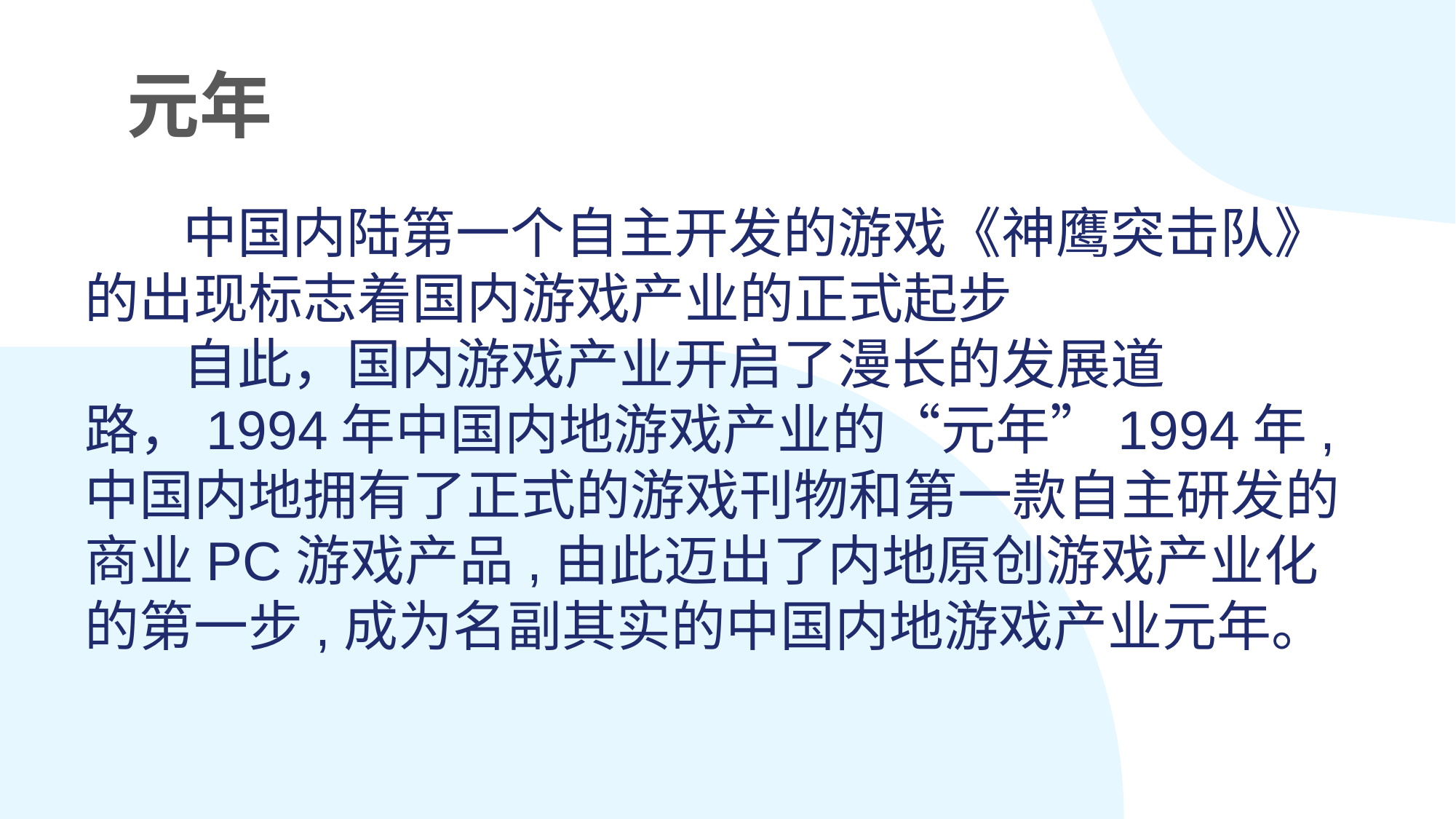

元年
       中国内陆第一个自主开发的游戏《神鹰突击队》的出现标志着国内游戏产业的正式起步
       自此，国内游戏产业开启了漫长的发展道路，1994年中国内地游戏产业的“元年”1994年,中国内地拥有了正式的游戏刊物和第一款自主研发的商业PC游戏产品,由此迈出了内地原创游戏产业化的第一步,成为名副其实的中国内地游戏产业元年。